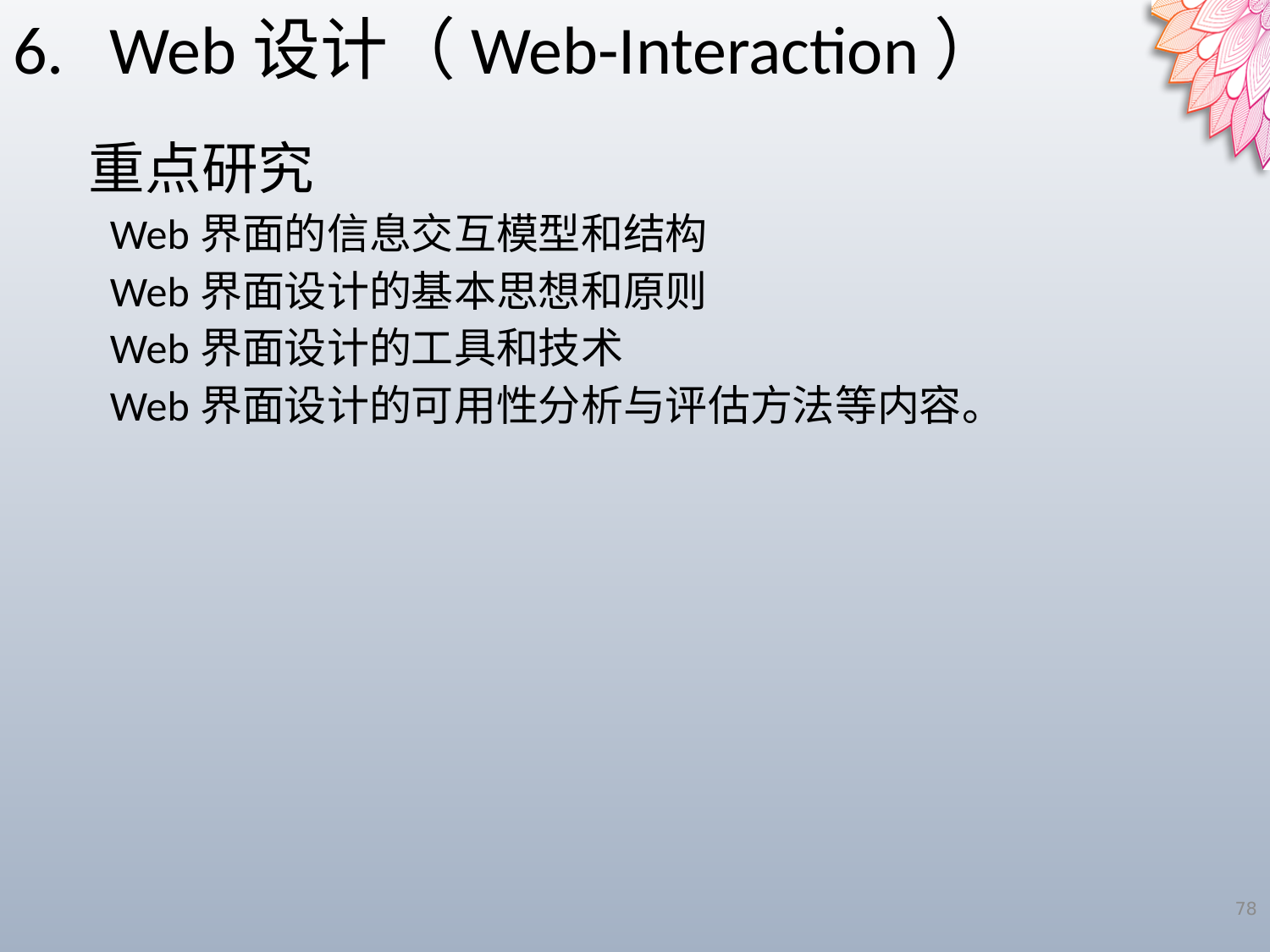

6.   Web设计（Web-Interaction）
 重点研究
Web界面的信息交互模型和结构
Web界面设计的基本思想和原则
Web界面设计的工具和技术
Web界面设计的可用性分析与评估方法等内容。

78